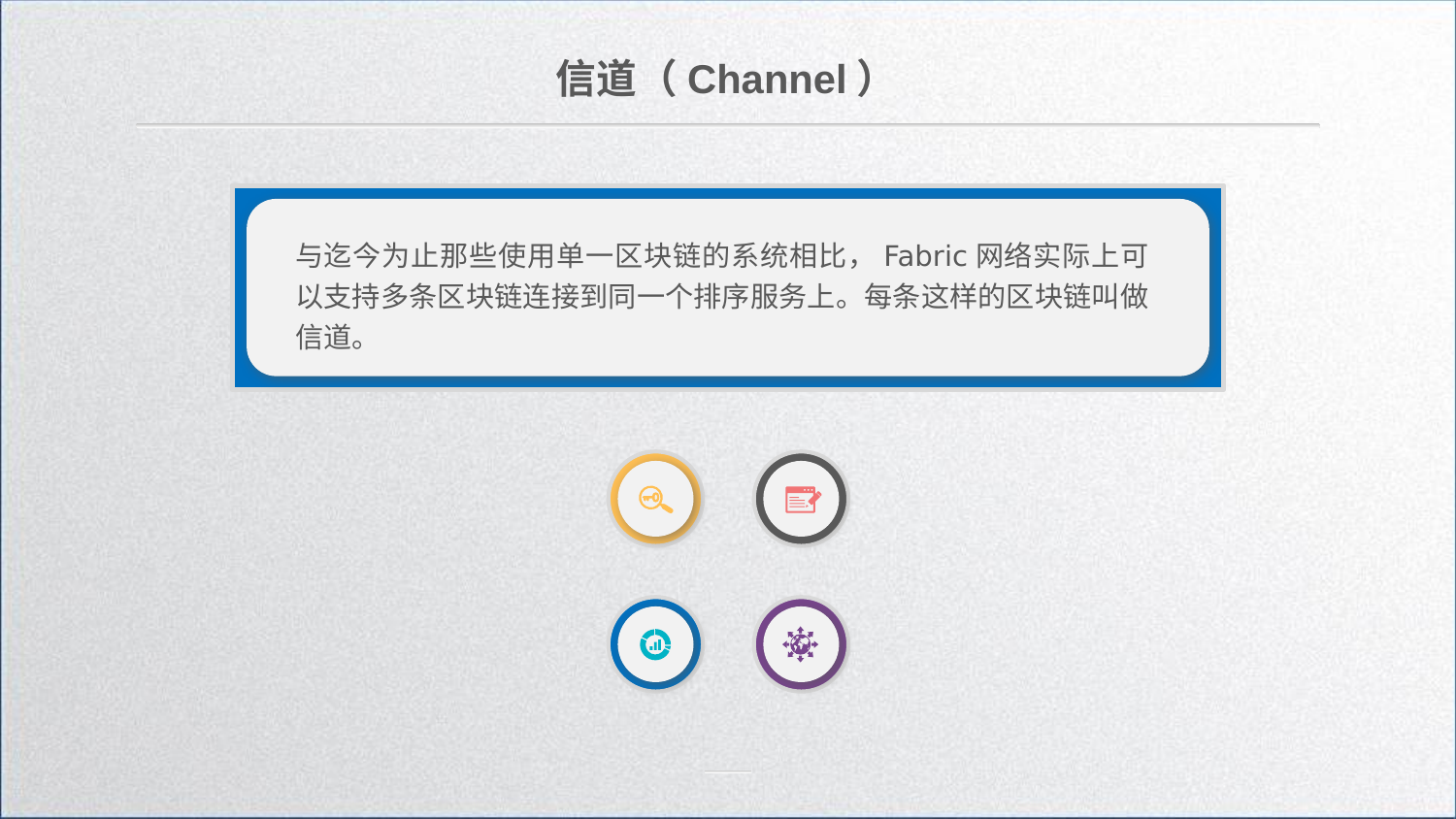

信道（Channel）

与迄今为止那些使用单一区块链的系统相比，Fabric网络实际上可以支持多条区块链连接到同一个排序服务上。每条这样的区块链叫做信道。